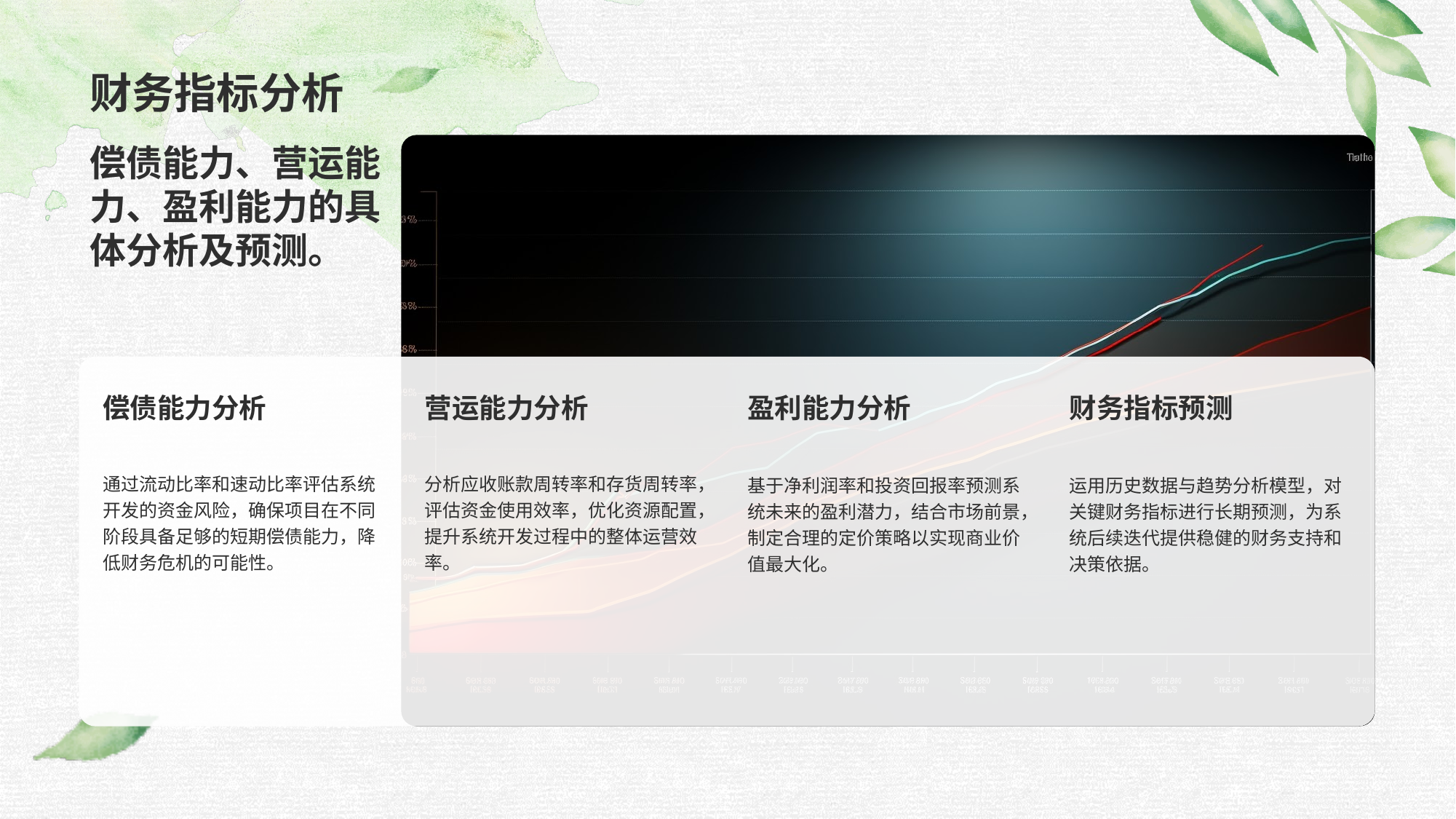

# 财务指标分析
偿债能力、营运能力、盈利能力的具体分析及预测。

偿债能力分析
通过流动比率和速动比率评估系统开发的资金风险，确保项目在不同阶段具备足够的短期偿债能力，降低财务危机的可能性。
营运能力分析
分析应收账款周转率和存货周转率，评估资金使用效率，优化资源配置，提升系统开发过程中的整体运营效率。
盈利能力分析
基于净利润率和投资回报率预测系统未来的盈利潜力，结合市场前景，制定合理的定价策略以实现商业价值最大化。
财务指标预测
运用历史数据与趋势分析模型，对关键财务指标进行长期预测，为系统后续迭代提供稳健的财务支持和决策依据。